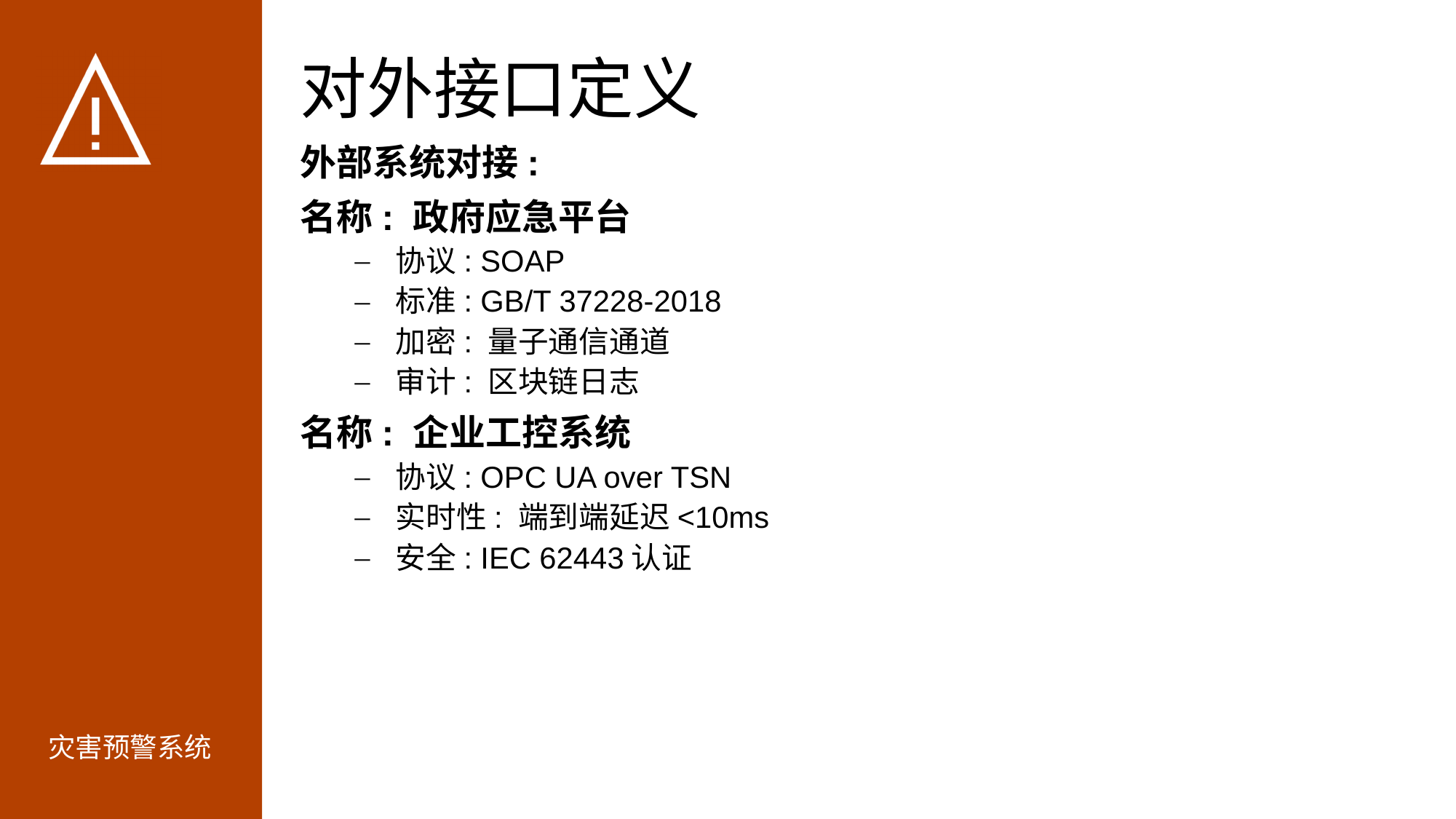

# 对外接口定义
外部系统对接:
名称: 政府应急平台
协议: SOAP
标准: GB/T 37228-2018
加密: 量子通信通道
审计: 区块链日志
名称: 企业工控系统
协议: OPC UA over TSN
实时性: 端到端延迟<10ms
安全: IEC 62443认证